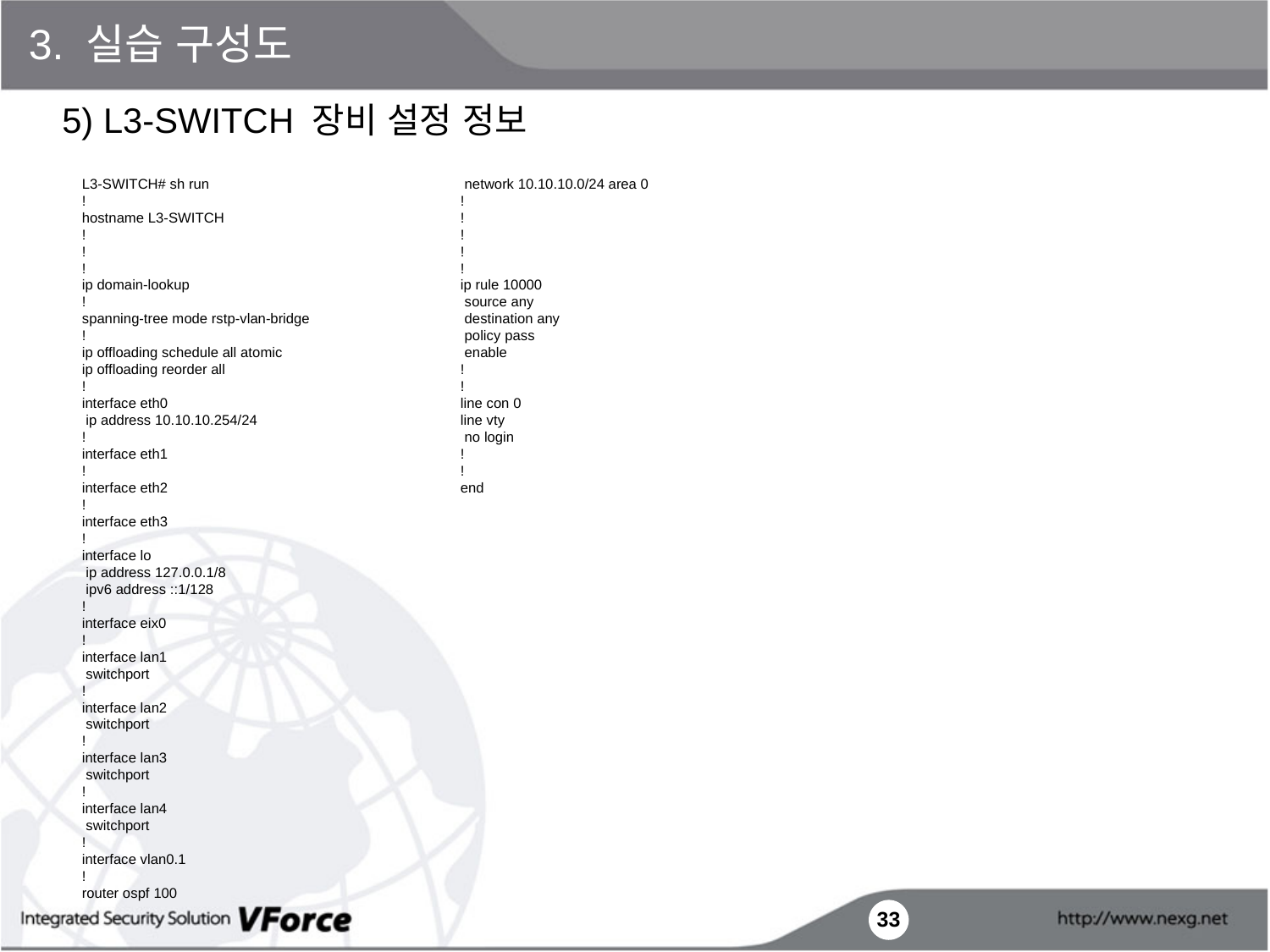

3. 실습 구성도
5) L3-SWITCH 장비 설정 정보
L3-SWITCH# sh run
!
hostname L3-SWITCH
!
!
!
ip domain-lookup
!
spanning-tree mode rstp-vlan-bridge
!
ip offloading schedule all atomic
ip offloading reorder all
!
interface eth0
 ip address 10.10.10.254/24
!
interface eth1
!
interface eth2
!
interface eth3
!
interface lo
 ip address 127.0.0.1/8
 ipv6 address ::1/128
!
interface eix0
!
interface lan1
 switchport
!
interface lan2
 switchport
!
interface lan3
 switchport
!
interface lan4
 switchport
!
interface vlan0.1
!
router ospf 100
 network 10.10.10.0/24 area 0
!
!
!
!
!
ip rule 10000
 source any
 destination any
 policy pass
 enable
!
!
line con 0
line vty
 no login
!
!
end